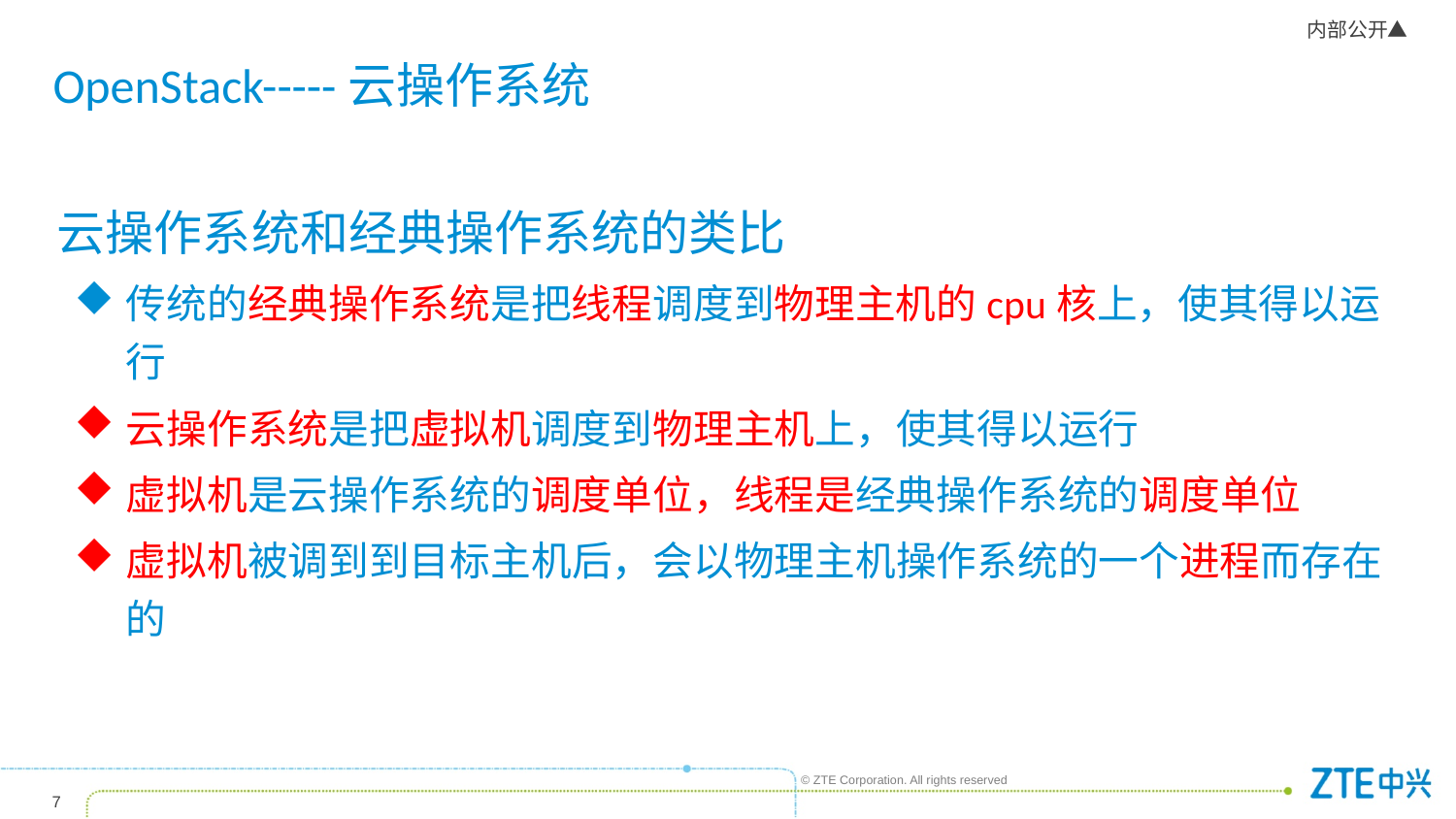

# OpenStack-----云操作系统
云操作系统和经典操作系统的类比
传统的经典操作系统是把线程调度到物理主机的cpu核上，使其得以运行
云操作系统是把虚拟机调度到物理主机上，使其得以运行
虚拟机是云操作系统的调度单位，线程是经典操作系统的调度单位
虚拟机被调到到目标主机后，会以物理主机操作系统的一个进程而存在的